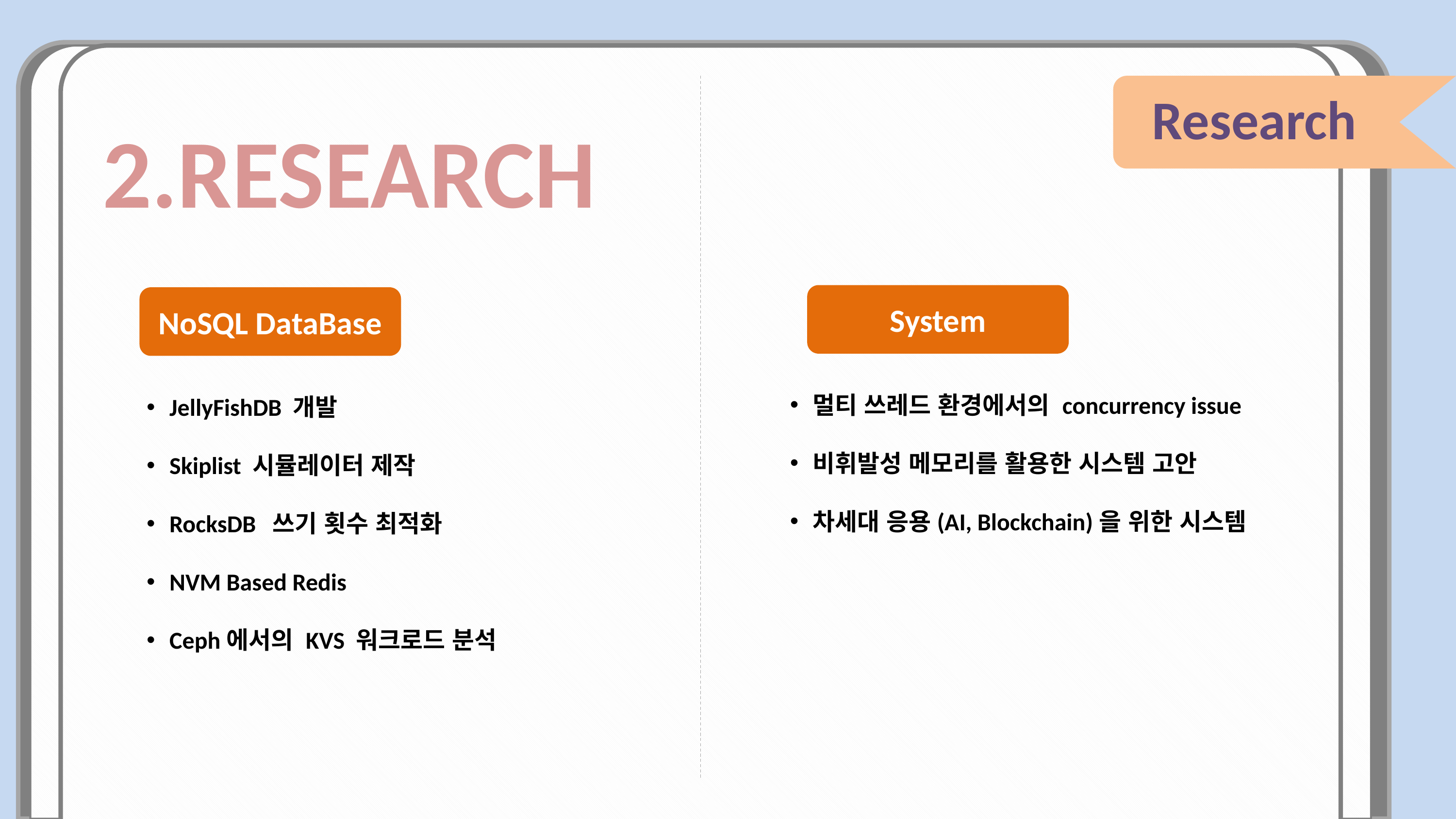

Research
2.RESEARCH
System
NoSQL DataBase
멀티 쓰레드 환경에서의 concurrency issue

비휘발성 메모리를 활용한 시스템 고안

차세대 응용(AI, Blockchain)을 위한 시스템

JellyFishDB 개발

Skiplist 시뮬레이터 제작

RocksDB  쓰기 횟수 최적화

NVM Based Redis

Ceph에서의 KVS 워크로드 분석